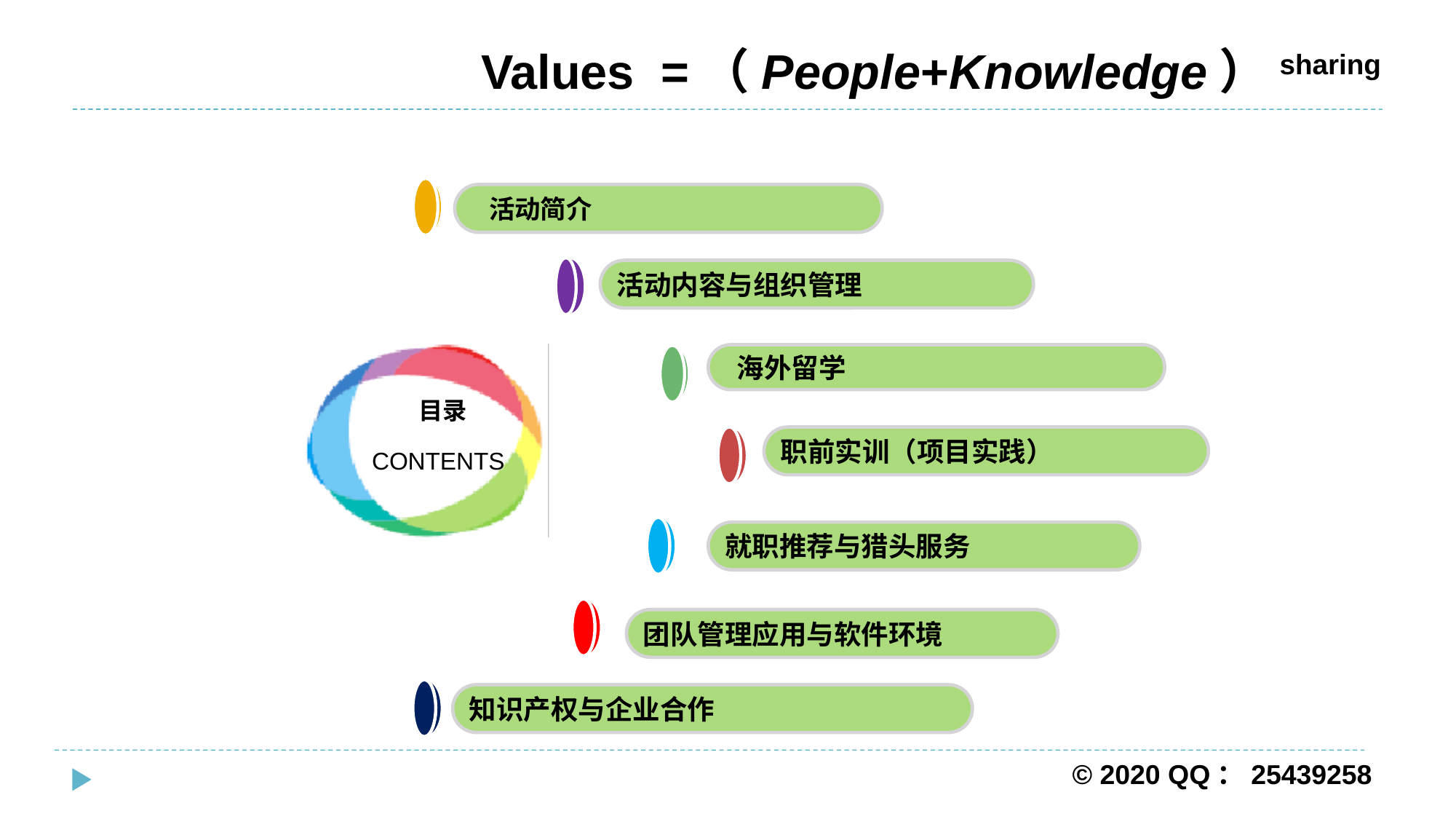

活动简介

活动内容与组织管理
 海外留学

职前实训（项目实践）

就职推荐与猎头服务

团队管理应用与软件环境

知识产权与企业合作